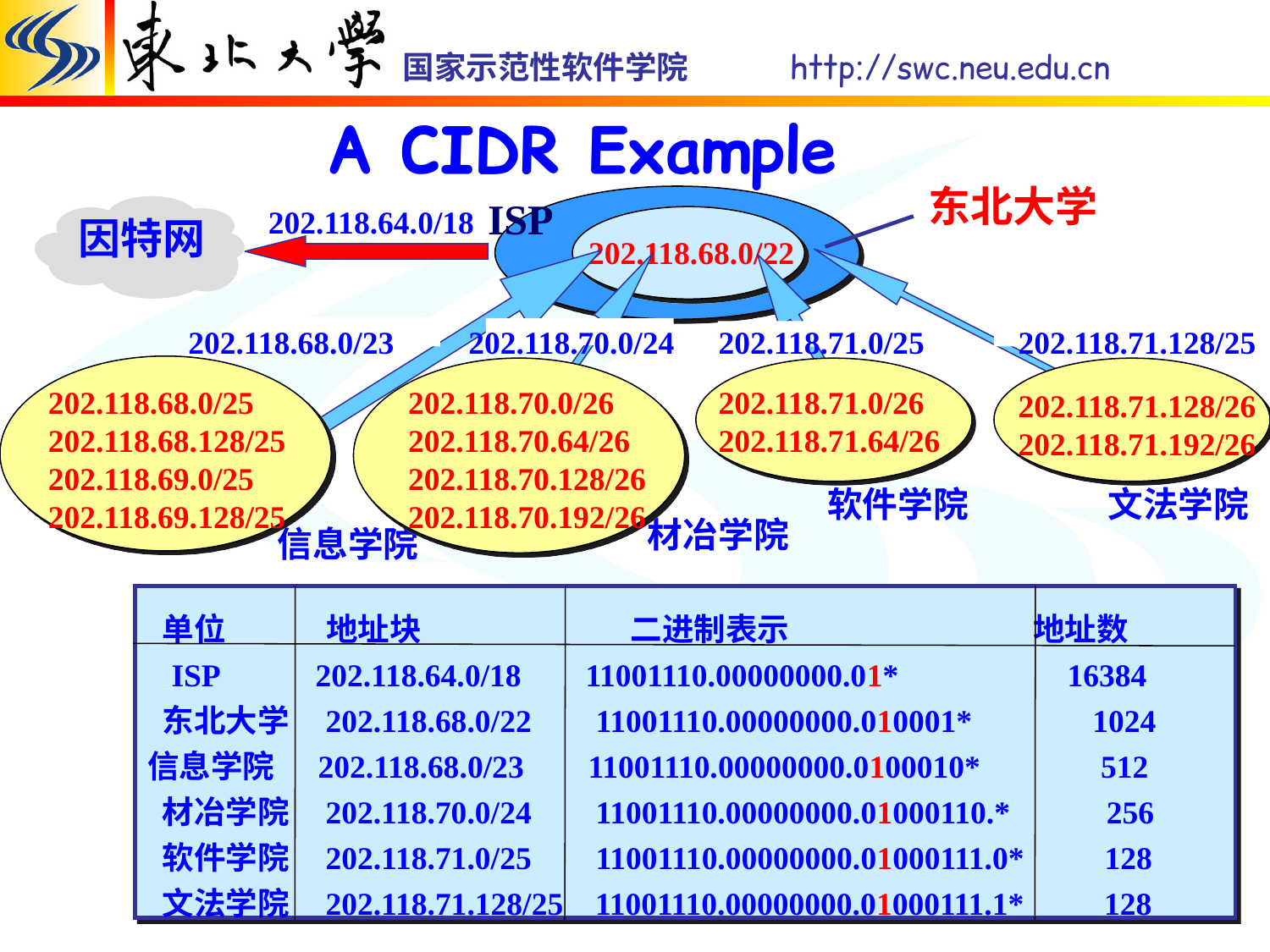

# A CIDR Example
东北大学
ISP

202.118.64.0/18
因特网

202.118.68.0/22

202.118.68.0/23

202.118.70.0/24
202.118.71.0/25

202.118.71.128/25

202.118.68.0/25
202.118.68.128/25
202.118.69.0/25
202.118.69.128/25
202.118.70.0/26
202.118.70.64/26
202.118.70.128/26
202.118.70.192/26
202.118.71.0/26
202.118.71.64/26
202.118.71.128/26
202.118.71.192/26
软件学院
文法学院
材冶学院
信息学院

 单位              地址块                             二进制表示                                  地址数
   ISP            202.118.64.0/18        11001110.00000000.01*                     16384
 东北大学    202.118.68.0/22        11001110.00000000.010001*               1024
信息学院     202.118.68.0/23        11001110.00000000.0100010*               512
 材冶学院    202.118.70.0/24        11001110.00000000.01000110.*            256
 软件学院    202.118.71.0/25        11001110.00000000.01000111.0*          128
 文法学院    202.118.71.128/25    11001110.00000000.01000111.1*          128

158